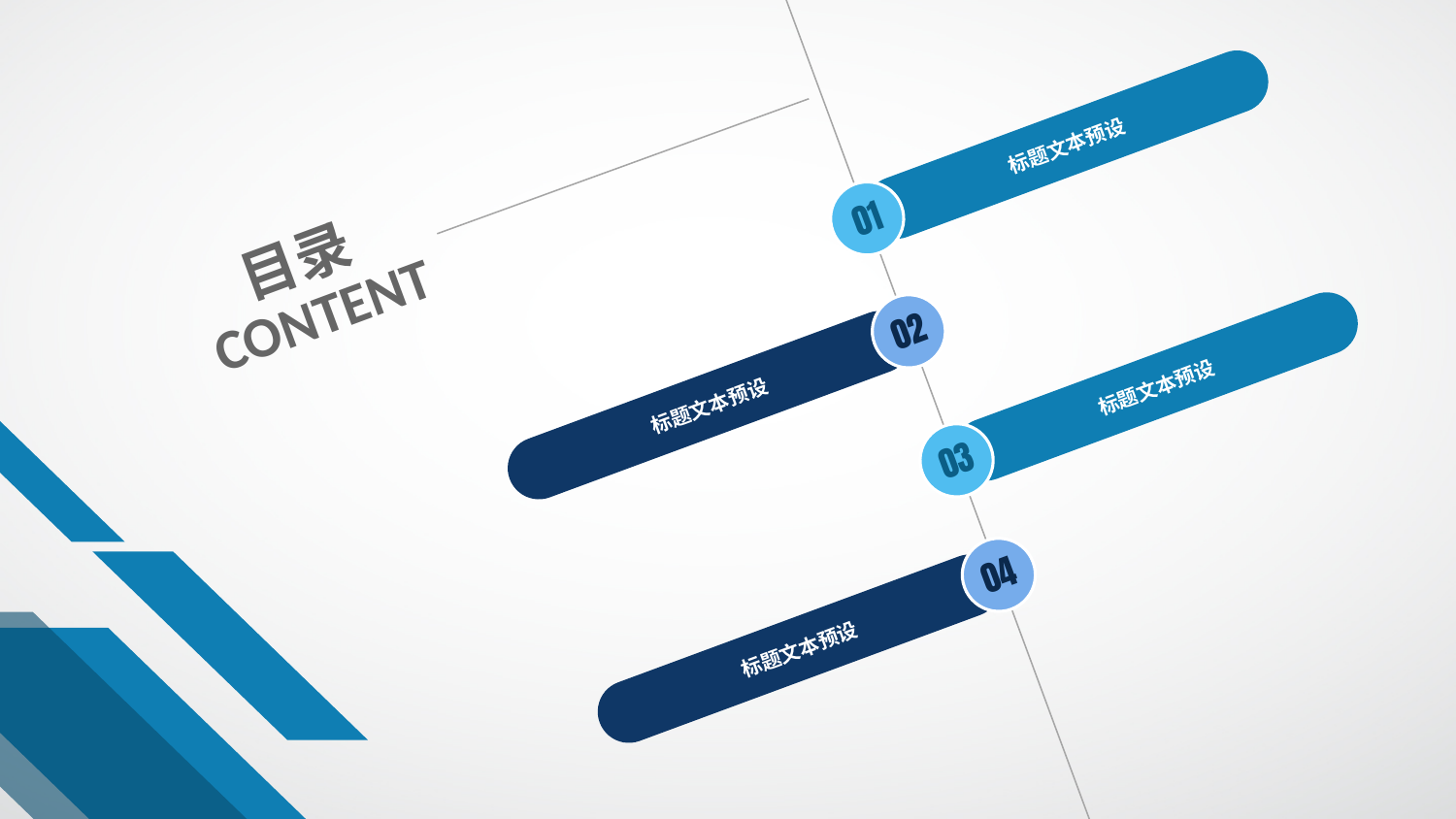

标题文本预设
01
目录
CONTENT
02
标题文本预设
标题文本预设
03

04
标题文本预设